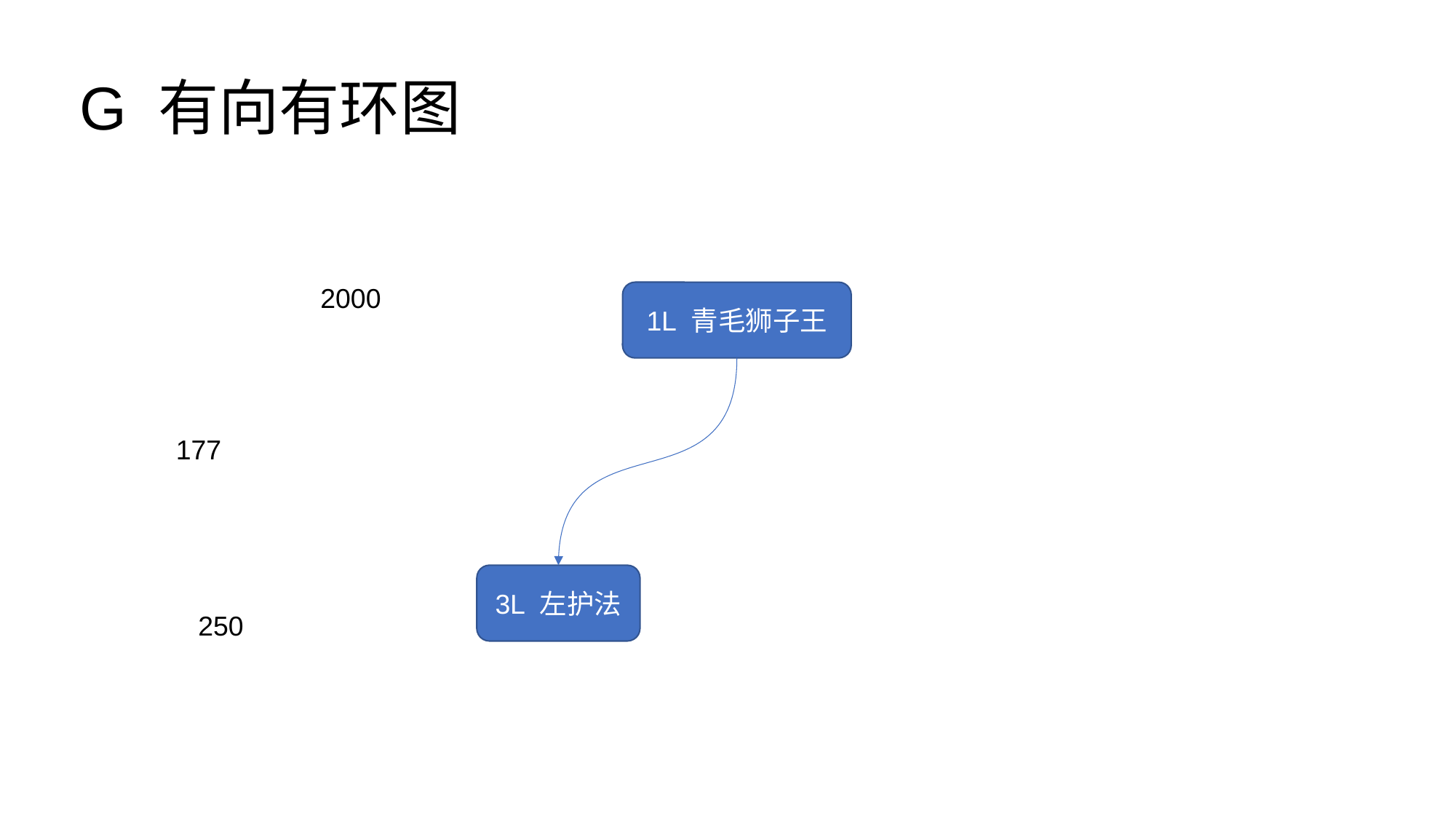

G 有向有环图
2000
1L 青毛狮子王
177
3L 左护法
250